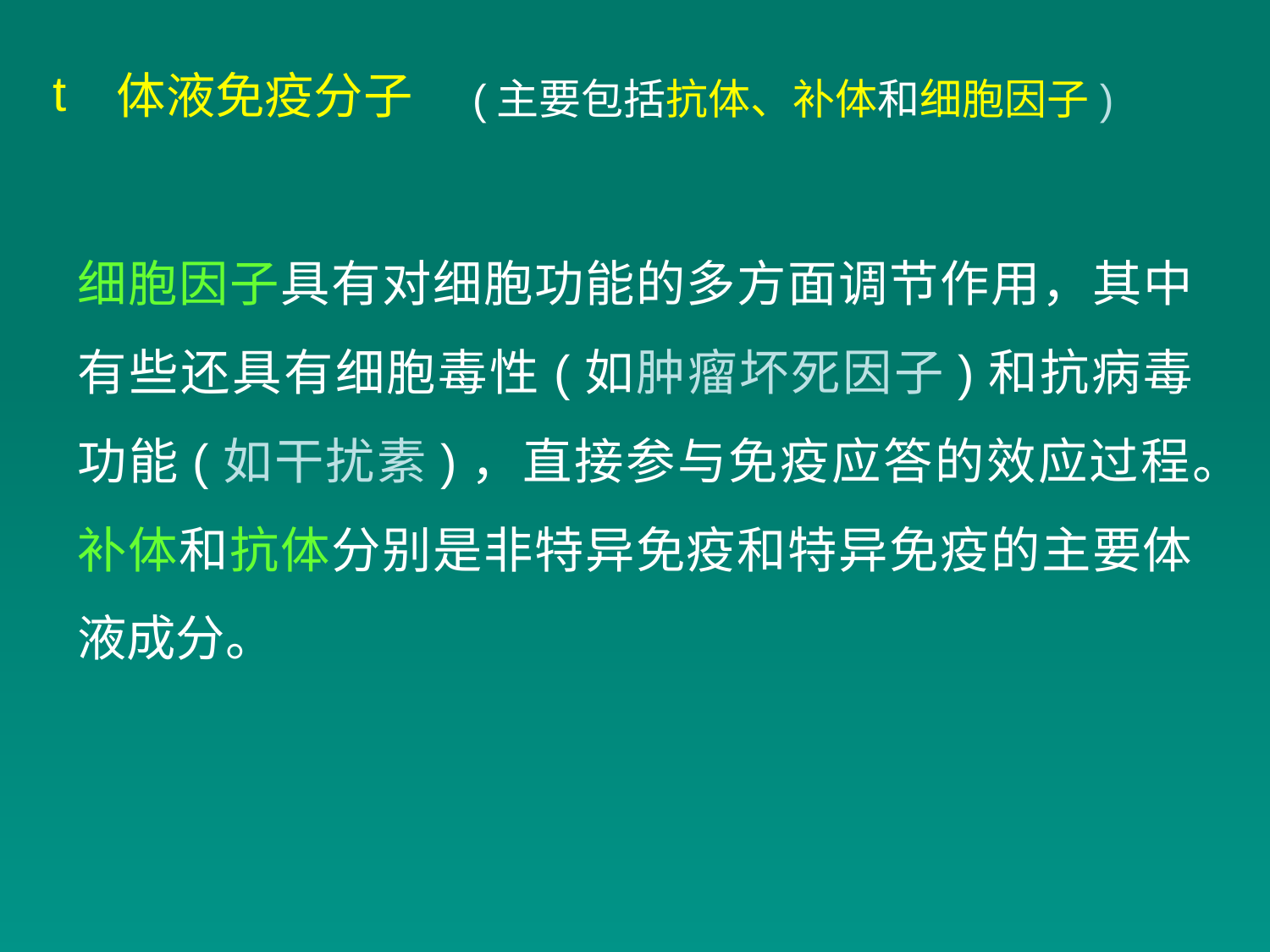

体液免疫分子
(主要包括抗体、补体和细胞因子)
细胞因子具有对细胞功能的多方面调节作用，其中有些还具有细胞毒性(如肿瘤坏死因子)和抗病毒功能(如干扰素)，直接参与免疫应答的效应过程。补体和抗体分别是非特异免疫和特异免疫的主要体液成分。